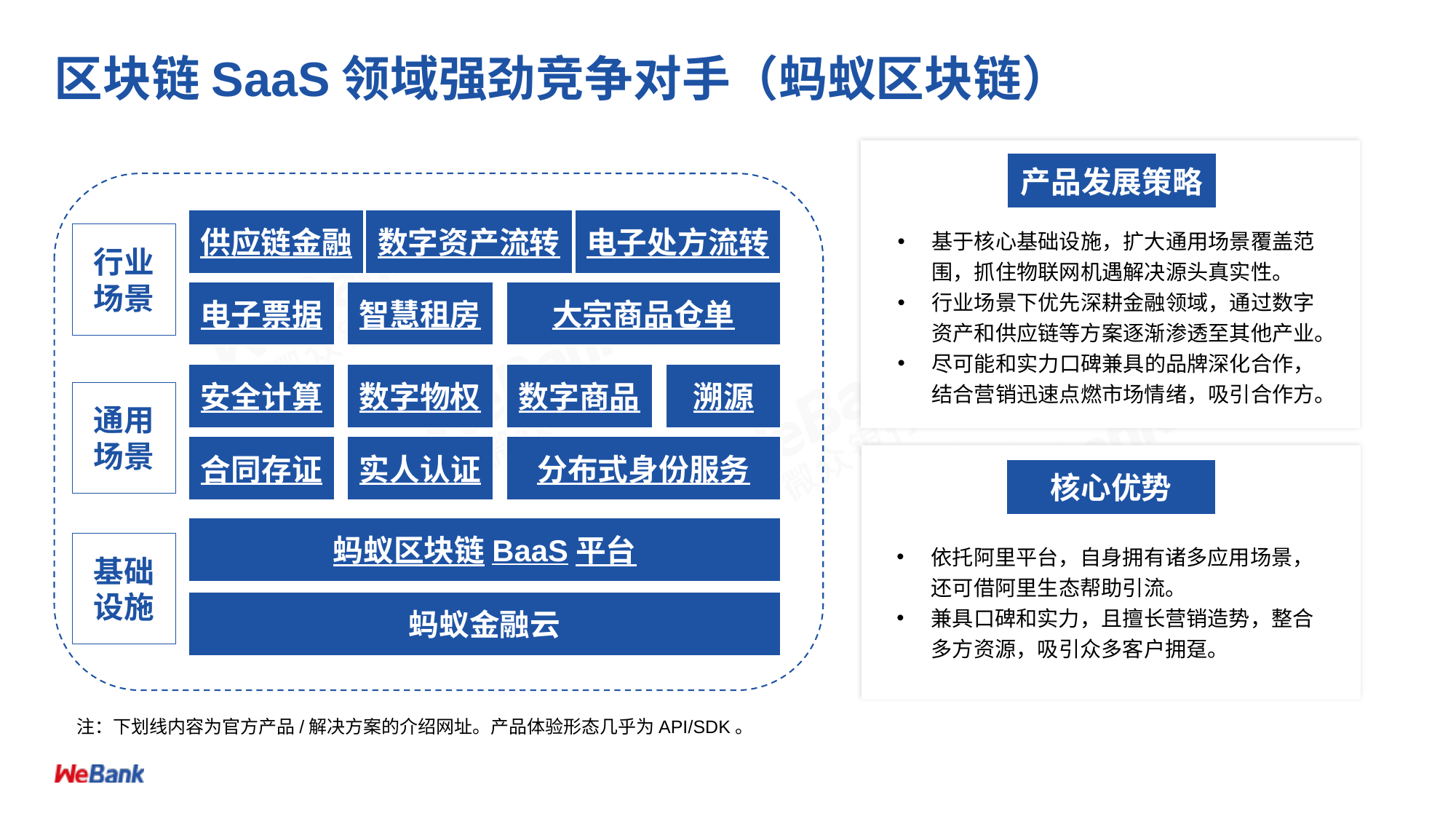

# 区块链SaaS领域强劲竞争对手（蚂蚁区块链）

产品发展策略

供应链金融
数字资产流转
电子处方流转
基于核心基础设施，扩大通用场景覆盖范围，抓住物联网机遇解决源头真实性。
行业场景下优先深耕金融领域，通过数字资产和供应链等方案逐渐渗透至其他产业。
尽可能和实力口碑兼具的品牌深化合作，结合营销迅速点燃市场情绪，吸引合作方。
行业
场景
电子票据
智慧租房
大宗商品仓单
安全计算
数字物权
数字商品
溯源
通用
场景
合同存证
实人认证
分布式身份服务

核心优势
依托阿里平台，自身拥有诸多应用场景，还可借阿里生态帮助引流。
兼具口碑和实力，且擅长营销造势，整合多方资源，吸引众多客户拥趸。
蚂蚁区块链BaaS平台
基础
设施
蚂蚁金融云
注：下划线内容为官方产品/解决方案的介绍网址。产品体验形态几乎为API/SDK。
21